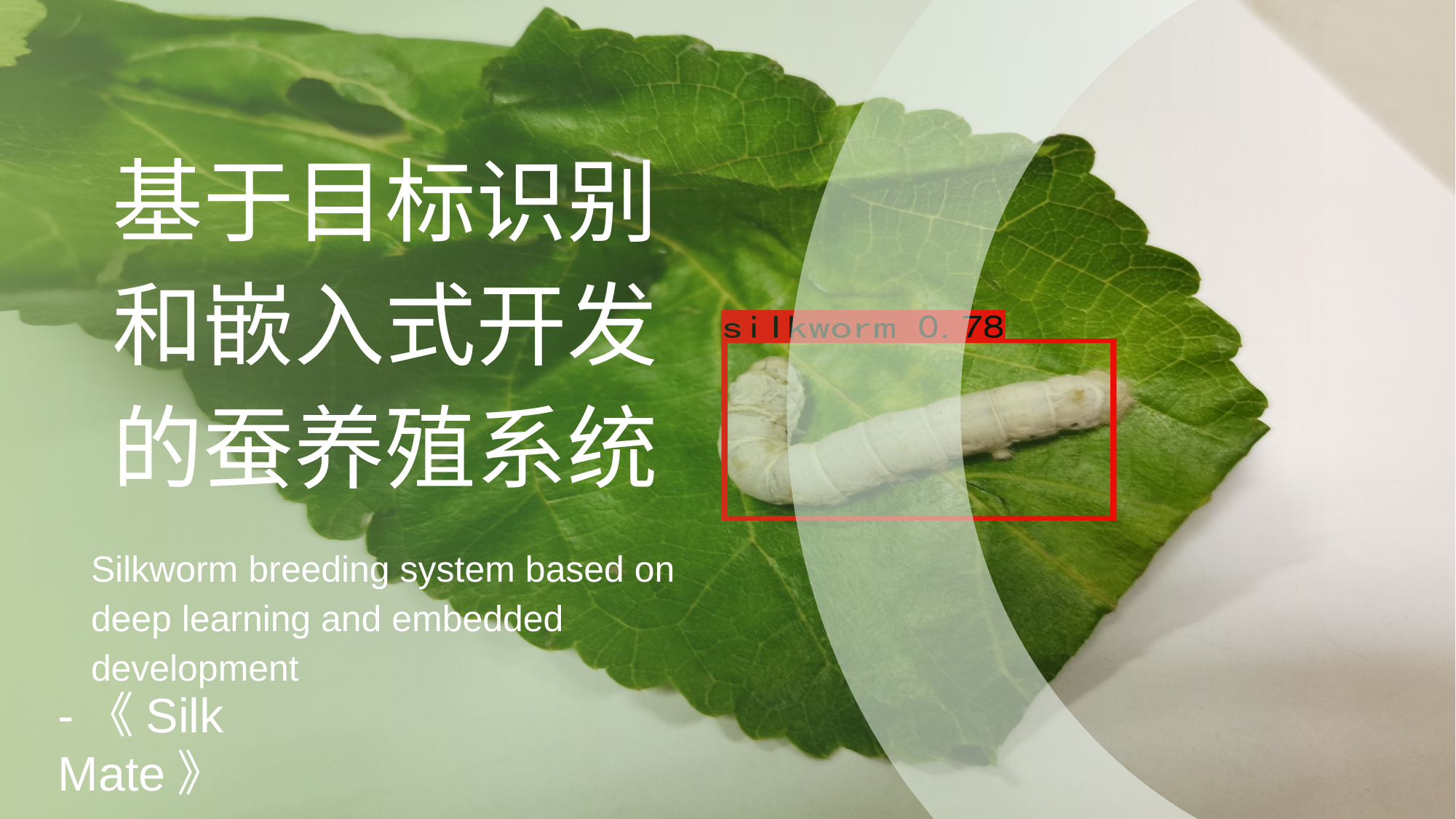

基于目标识别和嵌入式开发的蚕养殖系统
Silkworm breeding system based on deep learning and embedded development
-《Silk Mate》